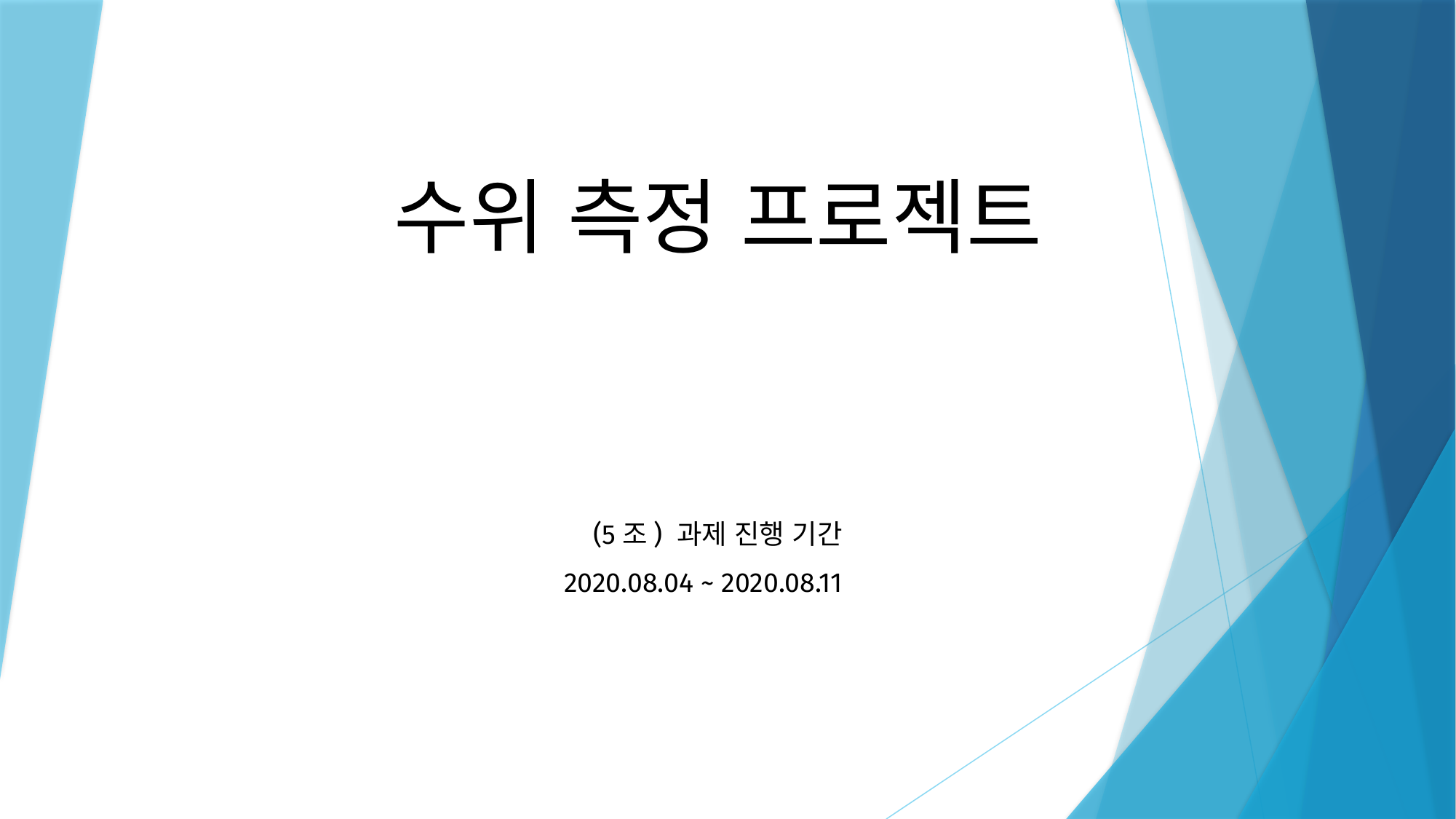

# 수위 측정 프로젝트

(5조) 과제 진행 기간
2020.08.04 ~ 2020.08.11